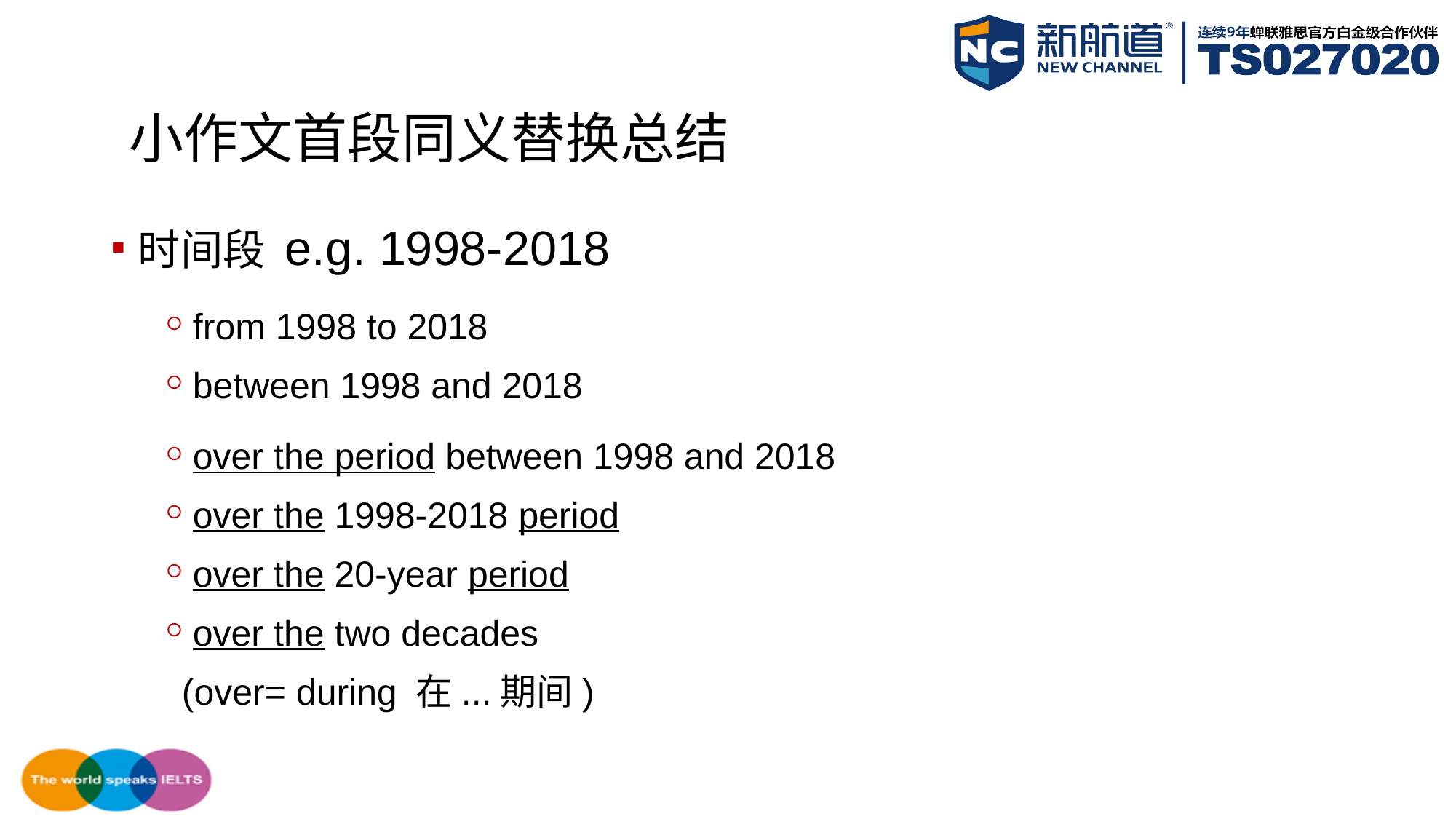

小作文首段同义替换总结
时间段 e.g. 1998-2018
from 1998 to 2018
between 1998 and 2018
over the period between 1998 and 2018
over the 1998-2018 period
over the 20-year period
over the two decades
      (over= during 在...期间)